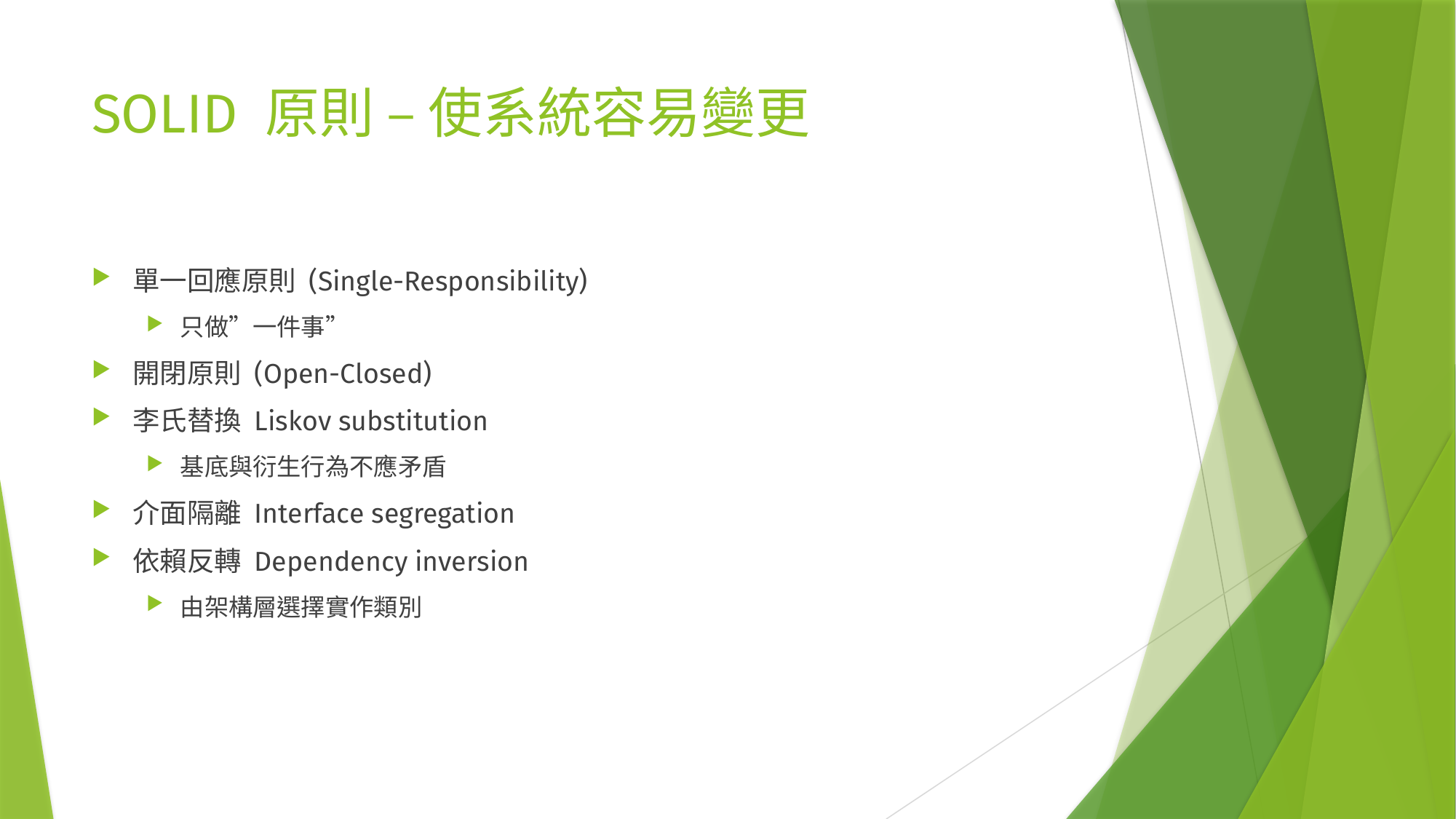

# SOLID 原則 – 使系統容易變更
單一回應原則 (Single-Responsibility)
只做”一件事”
開閉原則 (Open-Closed)
李氏替換 Liskov substitution
基底與衍生行為不應矛盾
介面隔離 Interface segregation
依賴反轉 Dependency inversion
由架構層選擇實作類別